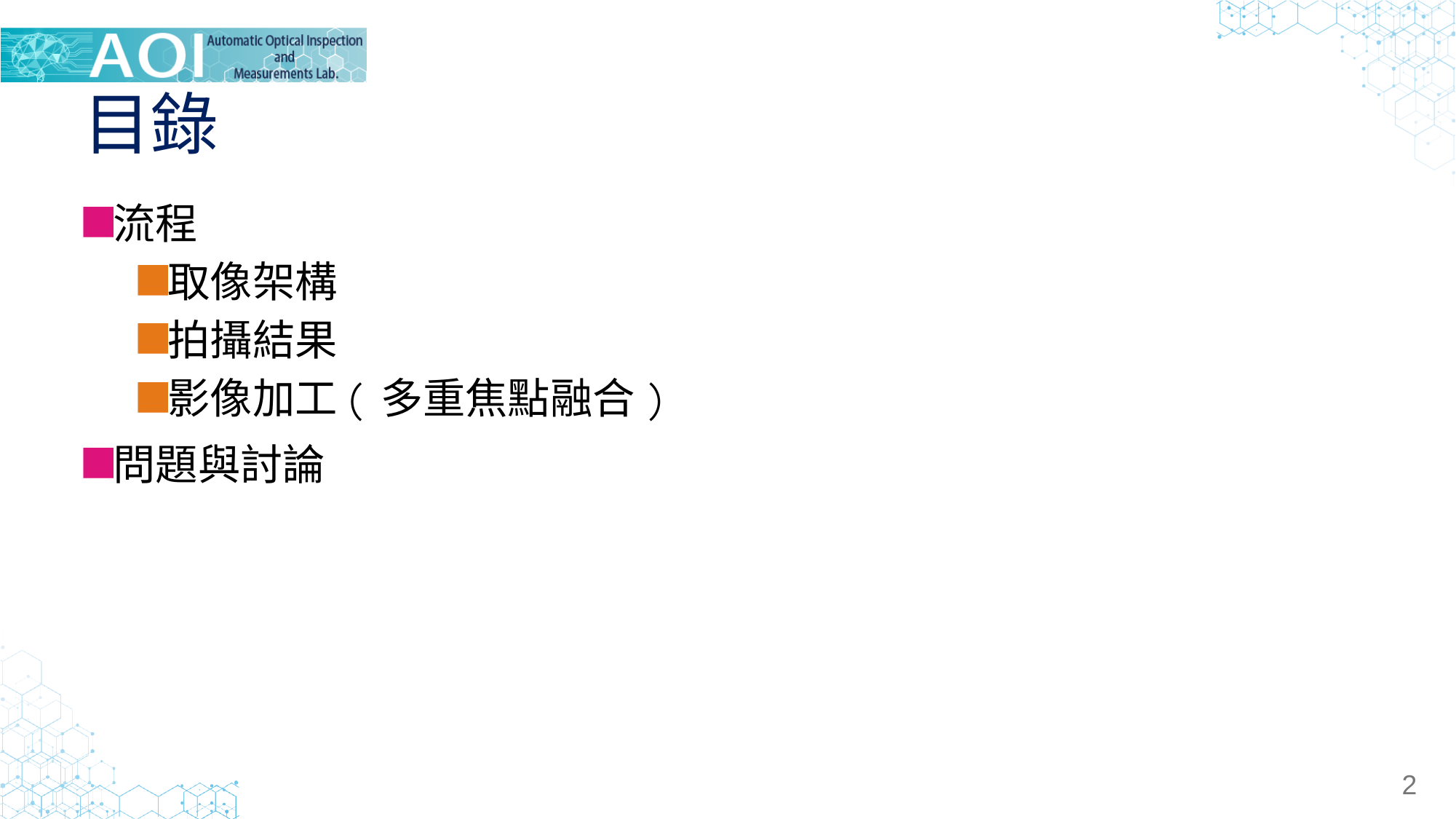

# 目錄
流程
取像架構
拍攝結果
影像加工(多重焦點融合)
問題與討論